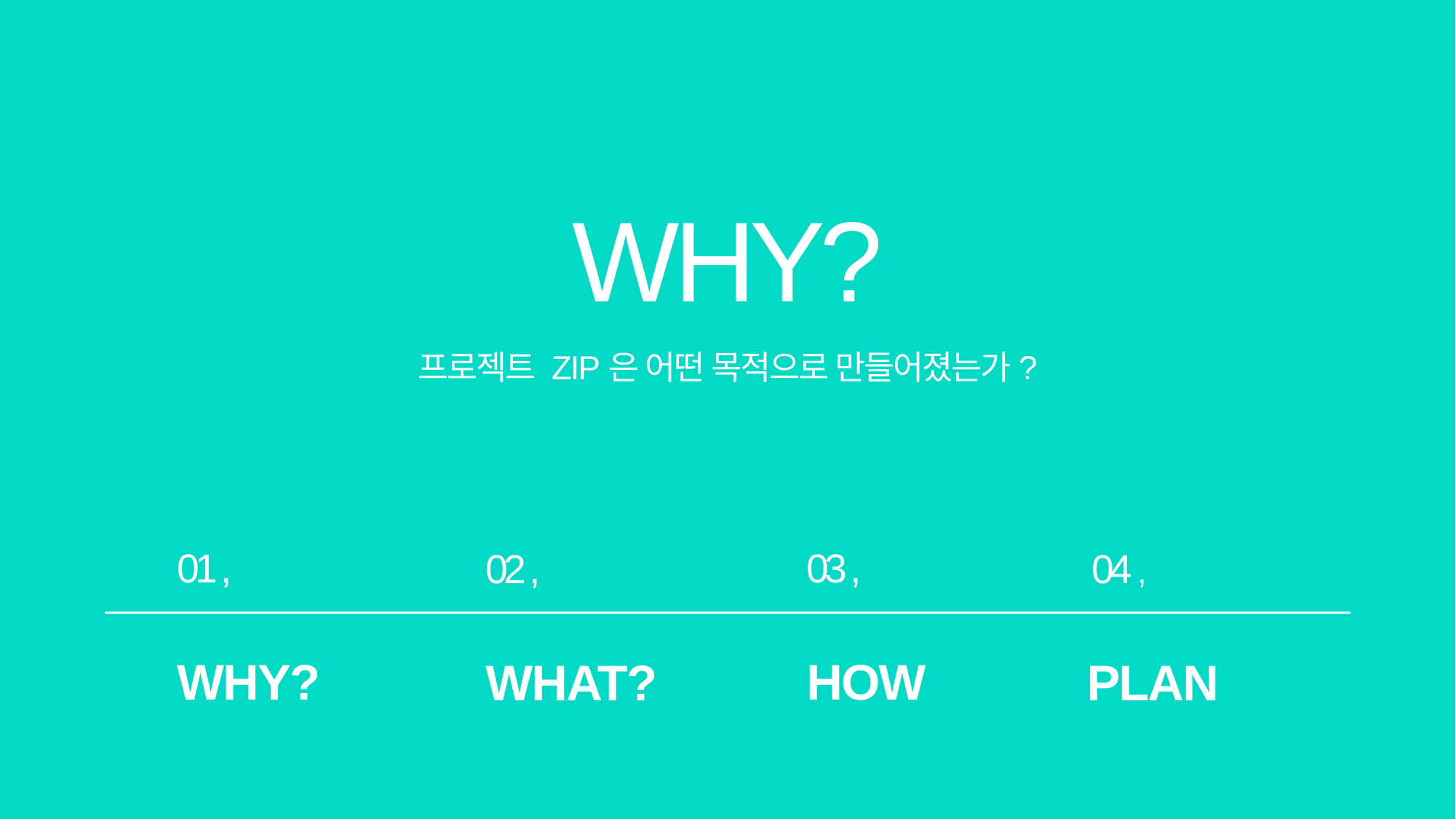

WHY?
프로젝트 ZIP은 어떤 목적으로 만들어졌는가?
01 ,
03 ,
02 ,
04 ,
WHY?
HOW
WHAT?
PLAN